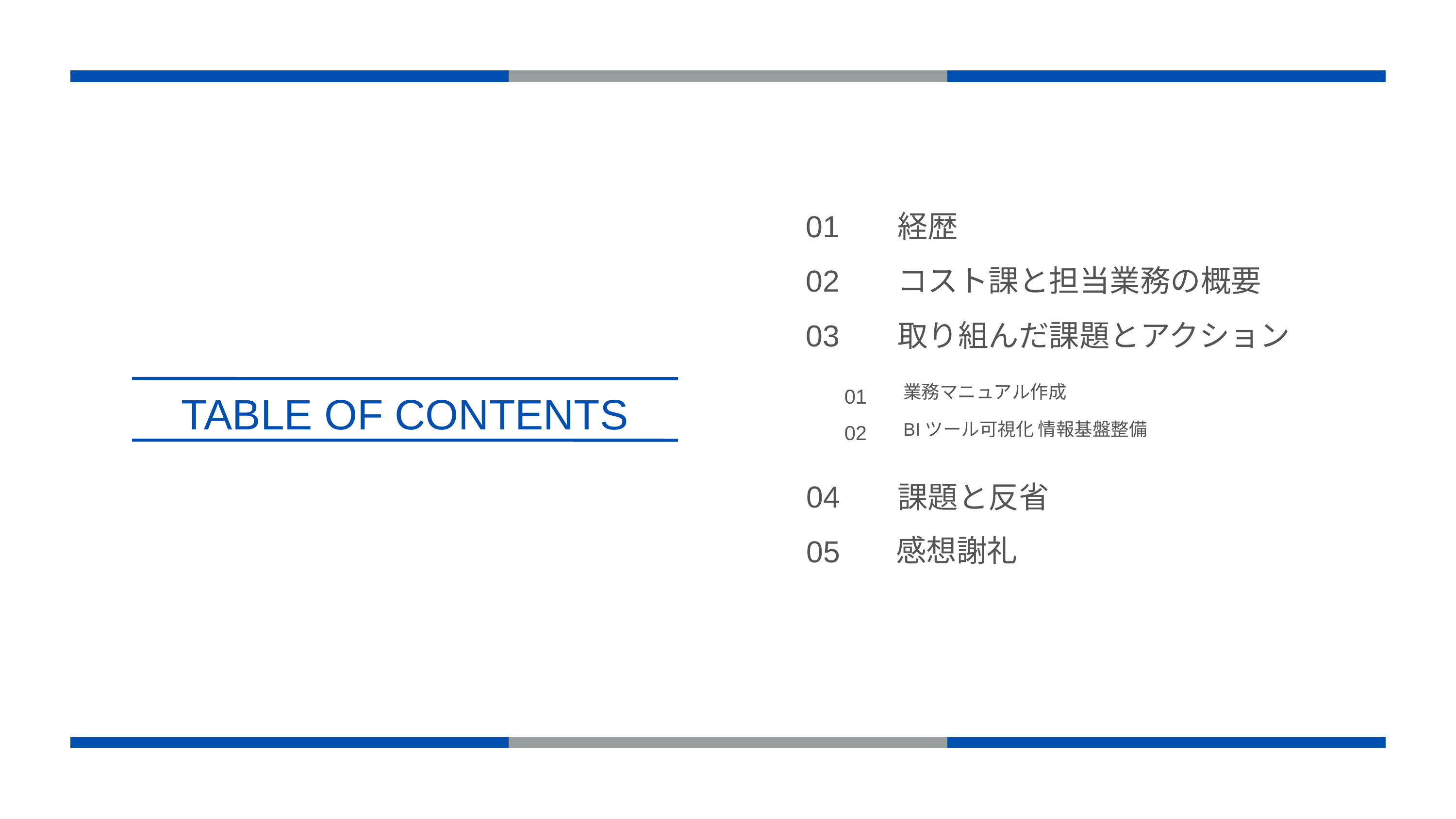

01
02
03
経歴
コスト課と担当業務の概要
取り組んだ課題とアクション
01
02
業務マニュアル作成

TABLE OF CONTENTS
BIツール可視化 情報基盤整備

04
05
課題と反省
感想謝礼